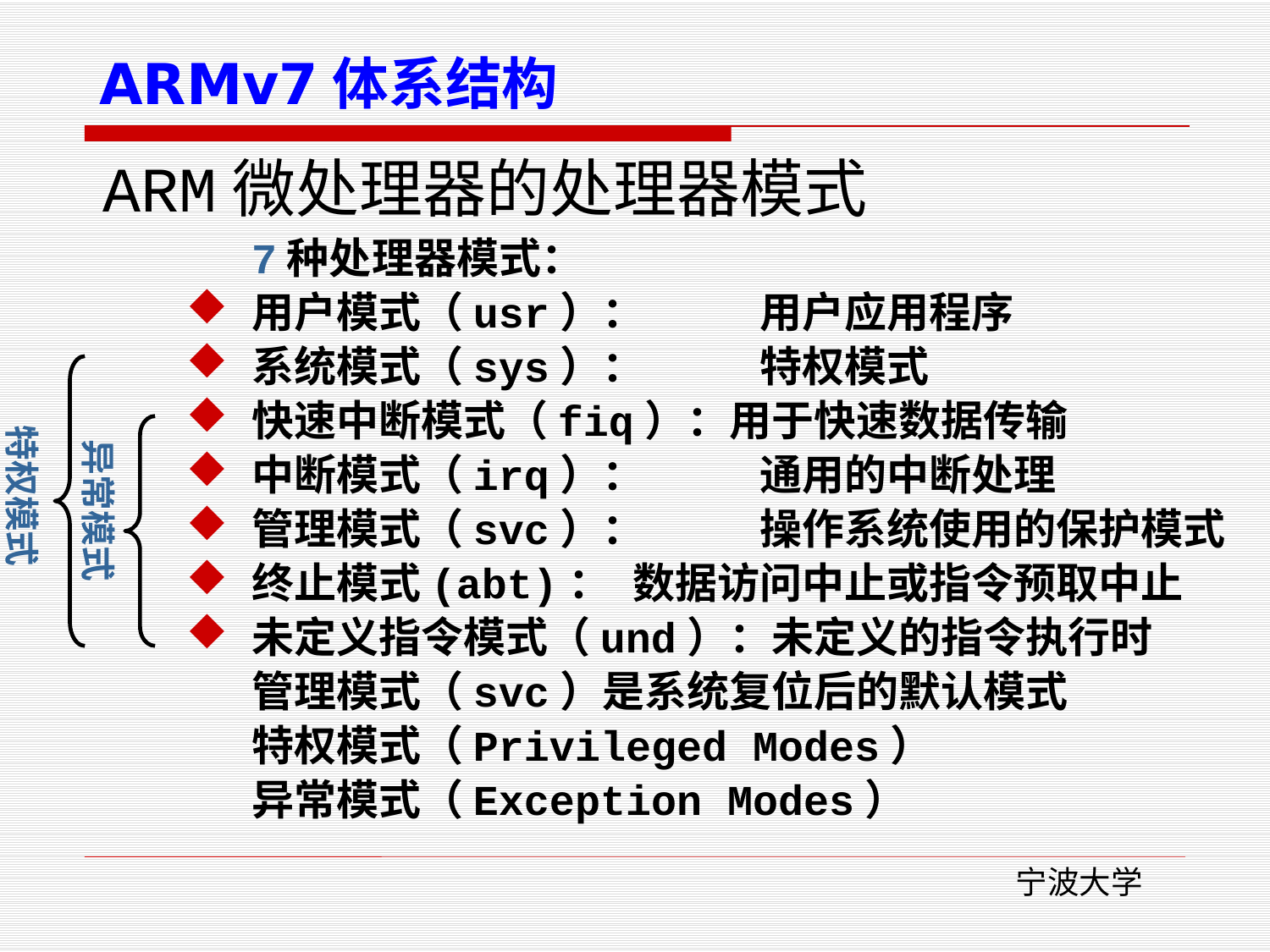

ARMv7体系结构
# ARM微处理器的处理器模式
	7种处理器模式：
用户模式（usr）：	用户应用程序
系统模式（sys）：	特权模式
快速中断模式（fiq）：用于快速数据传输
中断模式（irq）：	通用的中断处理
管理模式（svc）：	操作系统使用的保护模式
终止模式(abt)：	数据访问中止或指令预取中止
未定义指令模式（und）：未定义的指令执行时
	管理模式（svc）是系统复位后的默认模式
	特权模式（Privileged Modes）
	异常模式（Exception Modes）

特权模式
异常模式